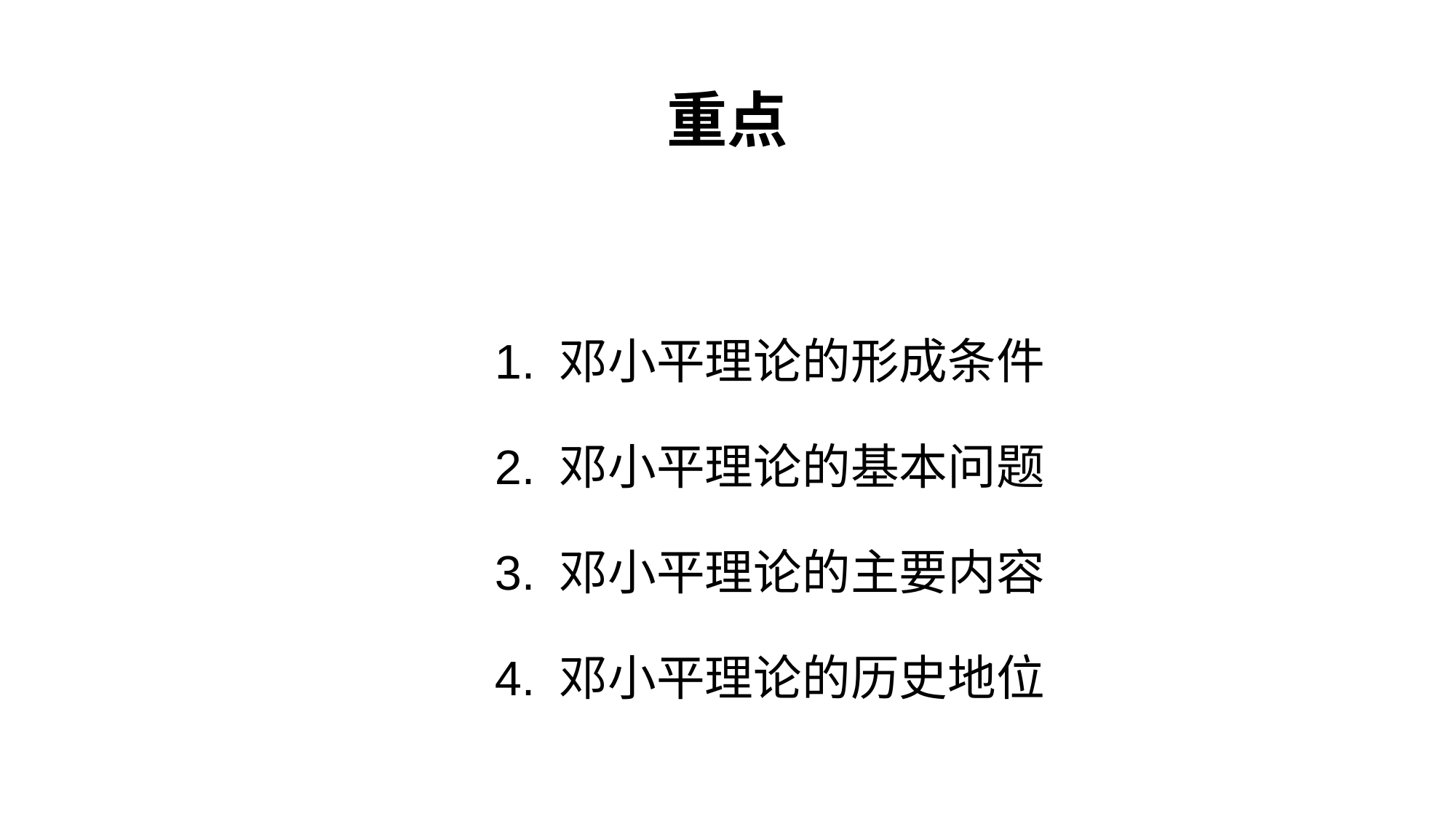

# 重点
| 1. 邓小平理论的形成条件 2. 邓小平理论的基本问题 3. 邓小平理论的主要内容 4. 邓小平理论的历史地位 |
| --- |